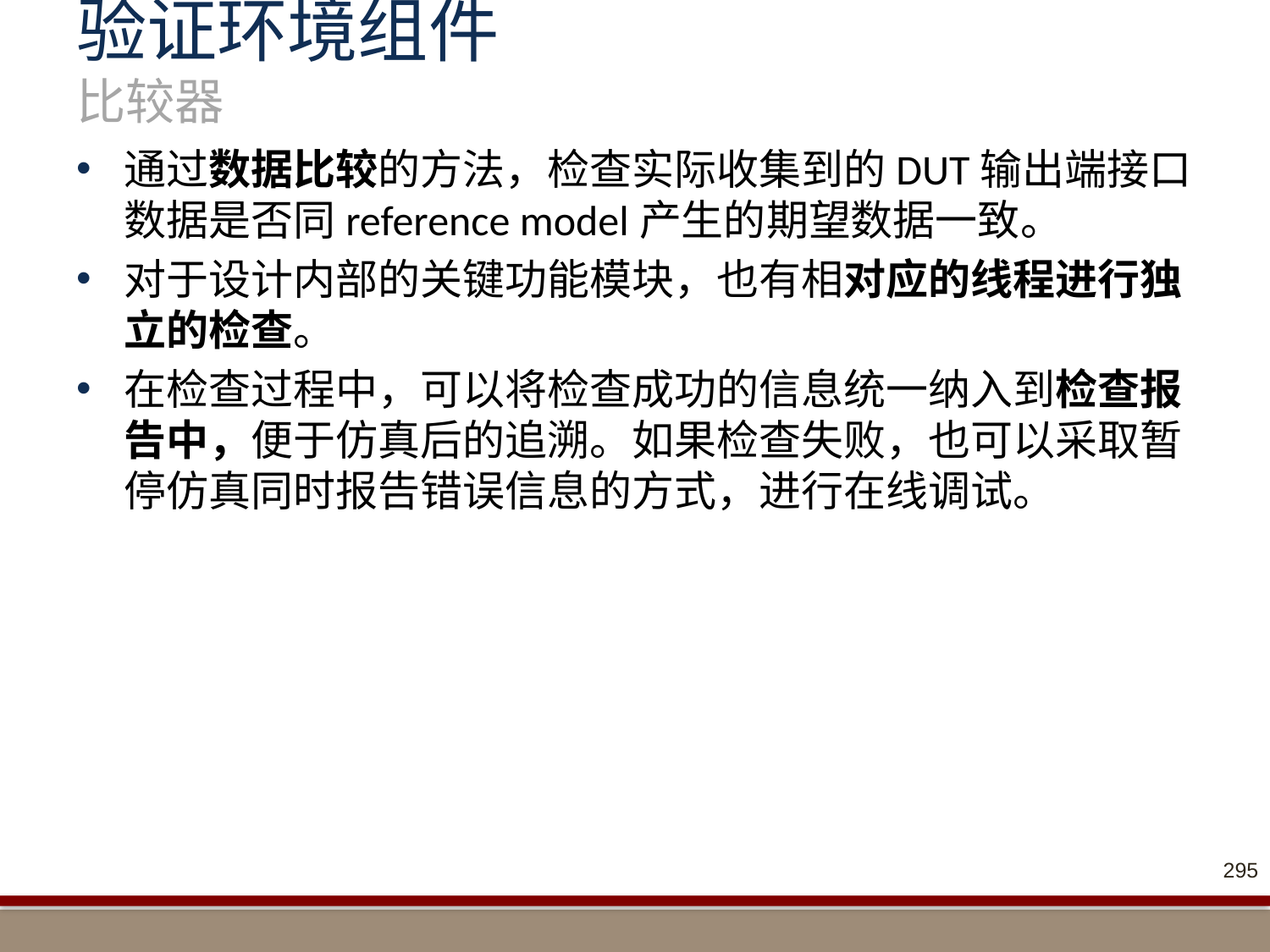

# 验证环境组件 比较器
通过数据比较的方法，检查实际收集到的DUT输出端接口数据是否同reference model产生的期望数据一致。
对于设计内部的关键功能模块，也有相对应的线程进行独立的检查。
在检查过程中，可以将检查成功的信息统一纳入到检查报告中，便于仿真后的追溯。如果检查失败，也可以采取暂停仿真同时报告错误信息的方式，进行在线调试。
295